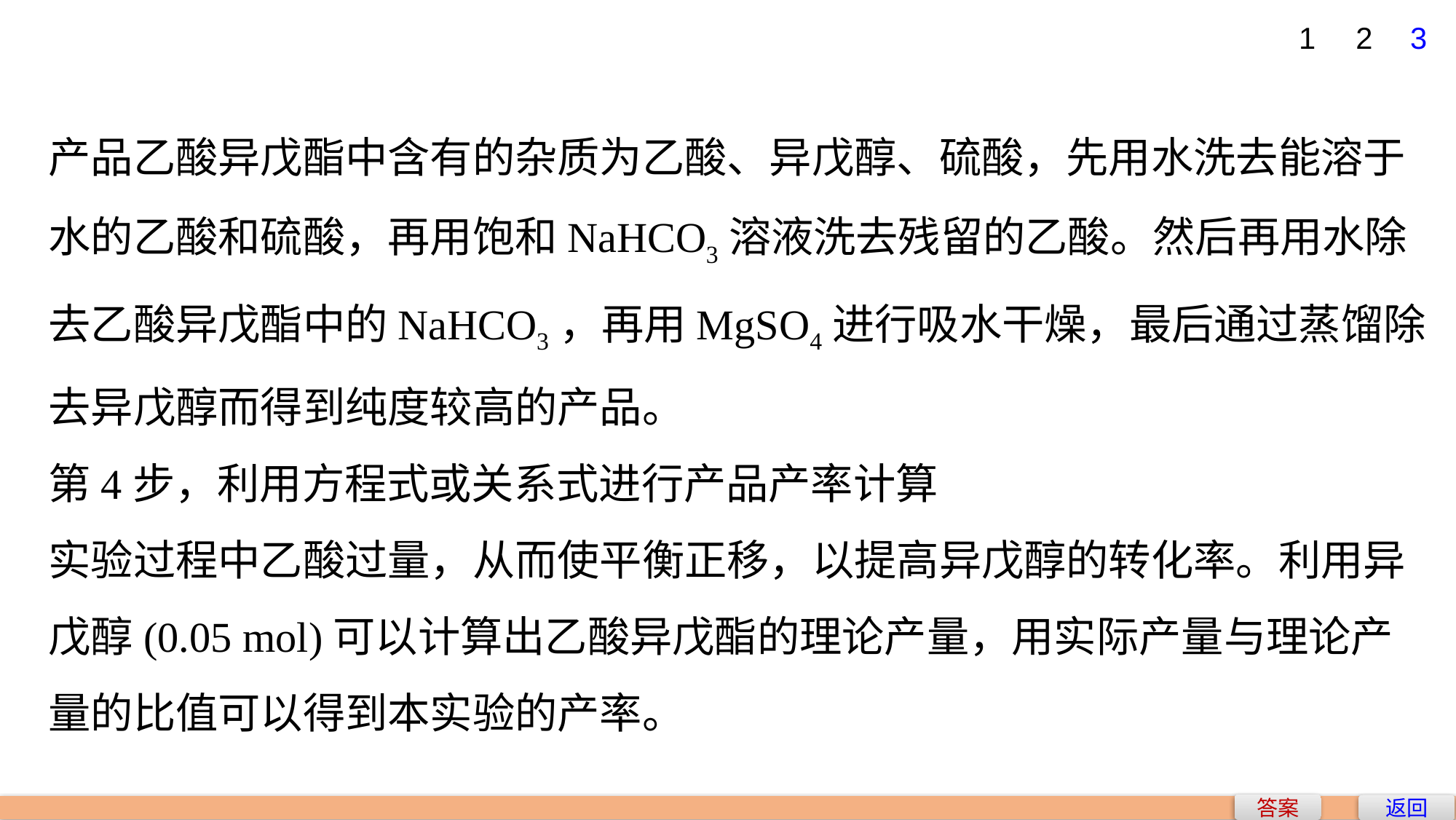

1
2
3
产品乙酸异戊酯中含有的杂质为乙酸、异戊醇、硫酸，先用水洗去能溶于水的乙酸和硫酸，再用饱和NaHCO3溶液洗去残留的乙酸。然后再用水除去乙酸异戊酯中的NaHCO3，再用MgSO4进行吸水干燥，最后通过蒸馏除去异戊醇而得到纯度较高的产品。
第4步，利用方程式或关系式进行产品产率计算
实验过程中乙酸过量，从而使平衡正移，以提高异戊醇的转化率。利用异戊醇(0.05 mol)可以计算出乙酸异戊酯的理论产量，用实际产量与理论产量的比值可以得到本实验的产率。
答案
返回